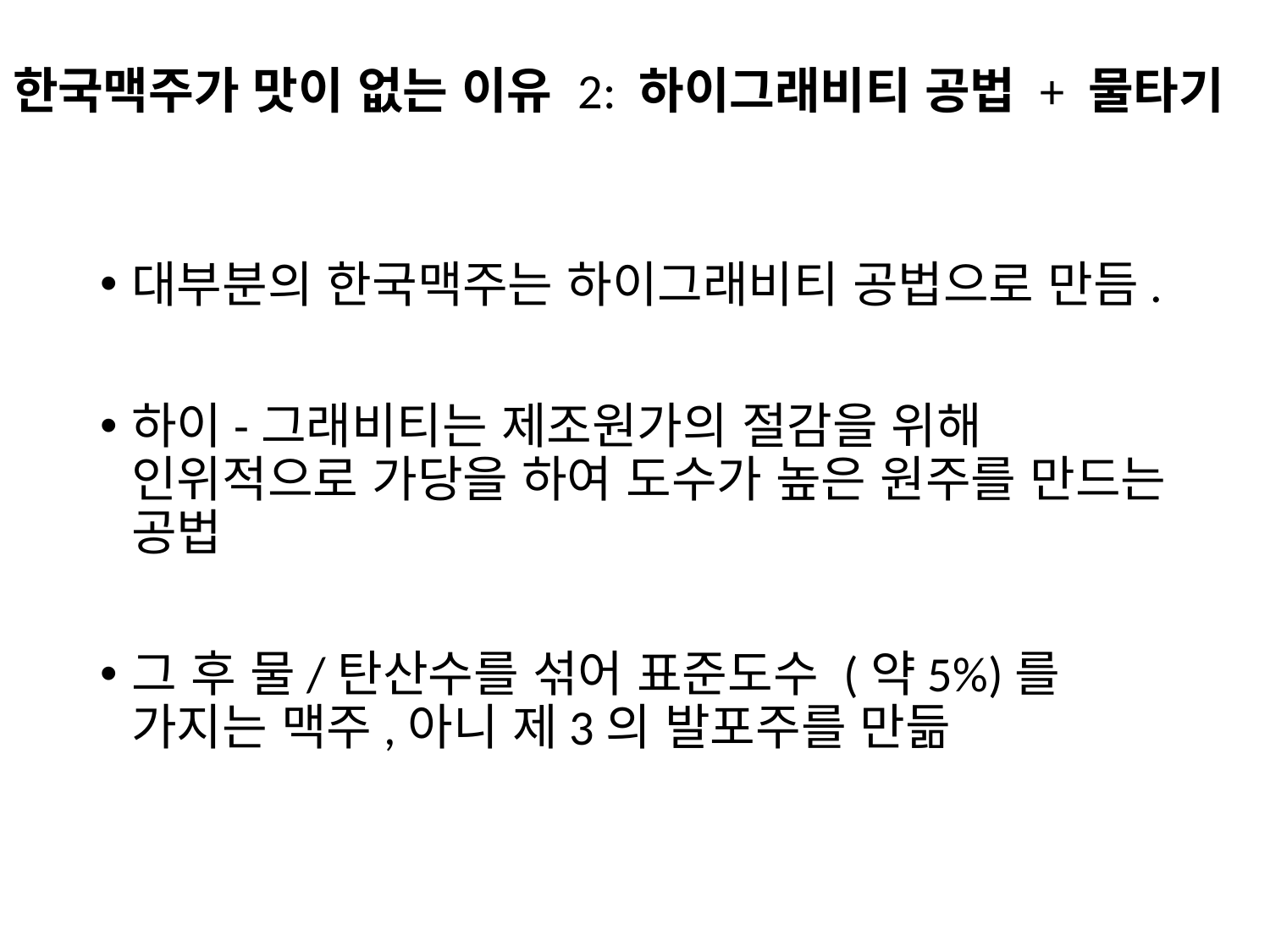

# 한국맥주가 맛이 없는 이유 2: 하이그래비티 공법 + 물타기
대부분의 한국맥주는 하이그래비티 공법으로 만듬.

하이-그래비티는 제조원가의 절감을 위해 인위적으로 가당을 하여 도수가 높은 원주를 만드는 공법

그 후 물/탄산수를 섞어 표준도수 (약5%)를  가지는 맥주,아니 제3의 발포주를 만듦